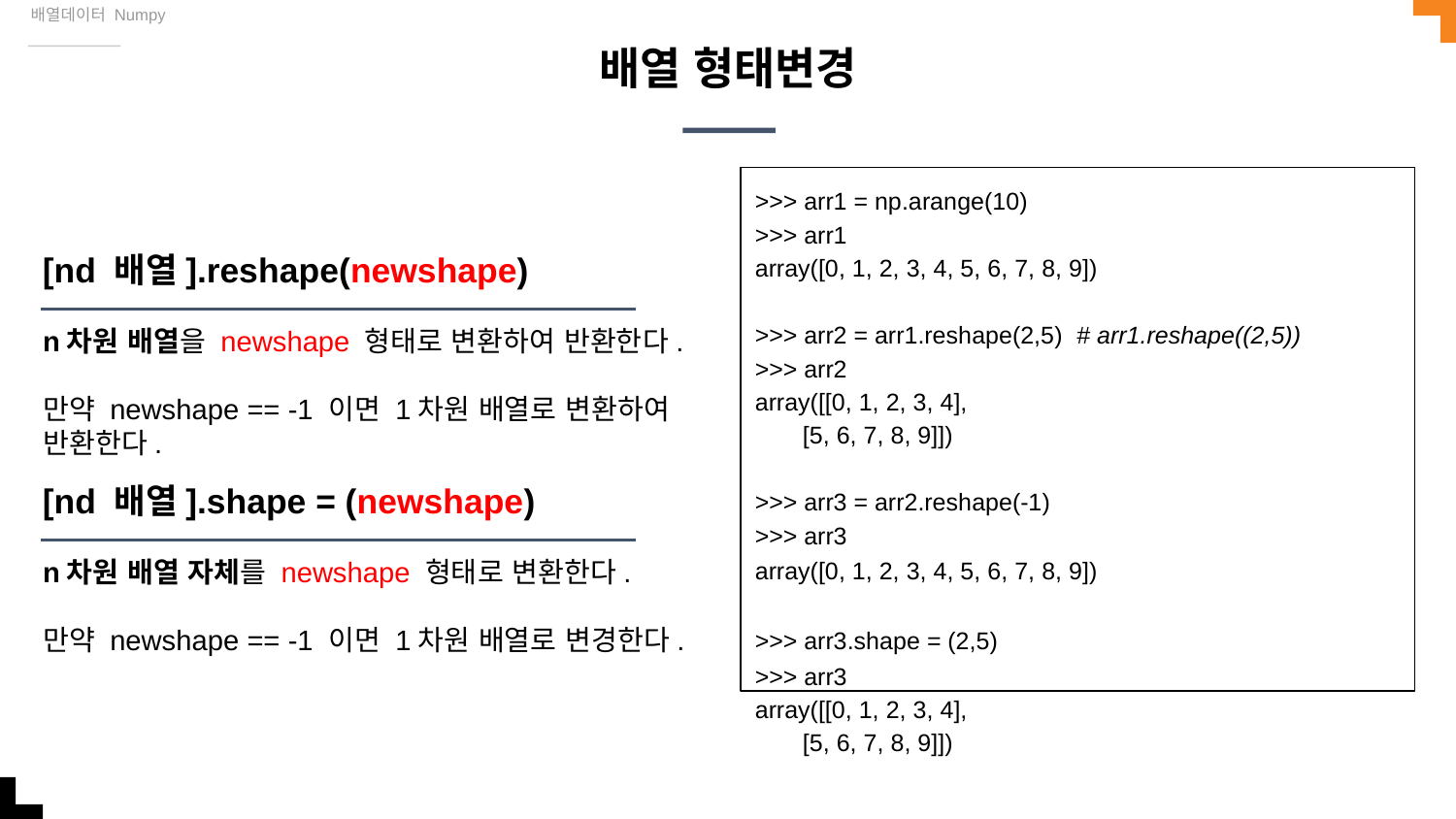

배열데이터 Numpy

# 배열 형태변경
>>> arr1 = np.arange(10)
>>> arr1
array([0, 1, 2, 3, 4, 5, 6, 7, 8, 9])

>>> arr2 = arr1.reshape(2,5)  # arr1.reshape((2,5))
>>> arr2
array([[0, 1, 2, 3, 4],
       [5, 6, 7, 8, 9]])

>>> arr3 = arr2.reshape(-1)
>>> arr3
array([0, 1, 2, 3, 4, 5, 6, 7, 8, 9])

>>> arr3.shape = (2,5)
>>> arr3
array([[0, 1, 2, 3, 4],
       [5, 6, 7, 8, 9]])

[nd 배열].reshape(newshape)
n차원 배열을 newshape 형태로 변환하여 반환한다.

만약 newshape == -1 이면 1차원 배열로 변환하여 반환한다.

[nd 배열].shape = (newshape)
n차원 배열 자체를 newshape 형태로 변환한다.

만약 newshape == -1 이면 1차원 배열로 변경한다.